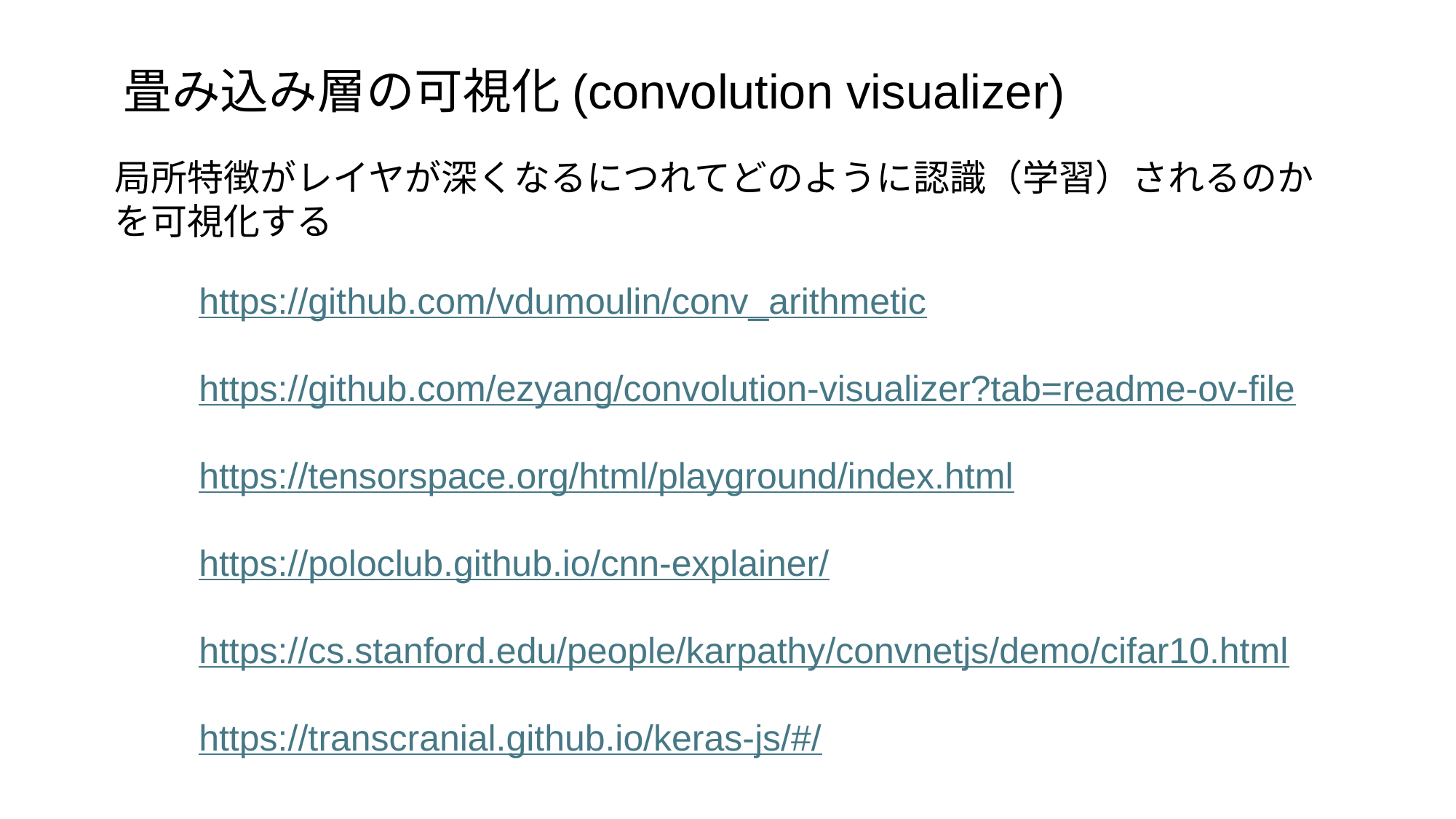

畳み込み層の可視化(convolution visualizer)
局所特徴がレイヤが深くなるにつれてどのように認識（学習）されるのかを可視化する
https://github.com/vdumoulin/conv_arithmetic
https://github.com/ezyang/convolution-visualizer?tab=readme-ov-file

https://tensorspace.org/html/playground/index.html

https://poloclub.github.io/cnn-explainer/

https://cs.stanford.edu/people/karpathy/convnetjs/demo/cifar10.html

https://transcranial.github.io/keras-js/#/